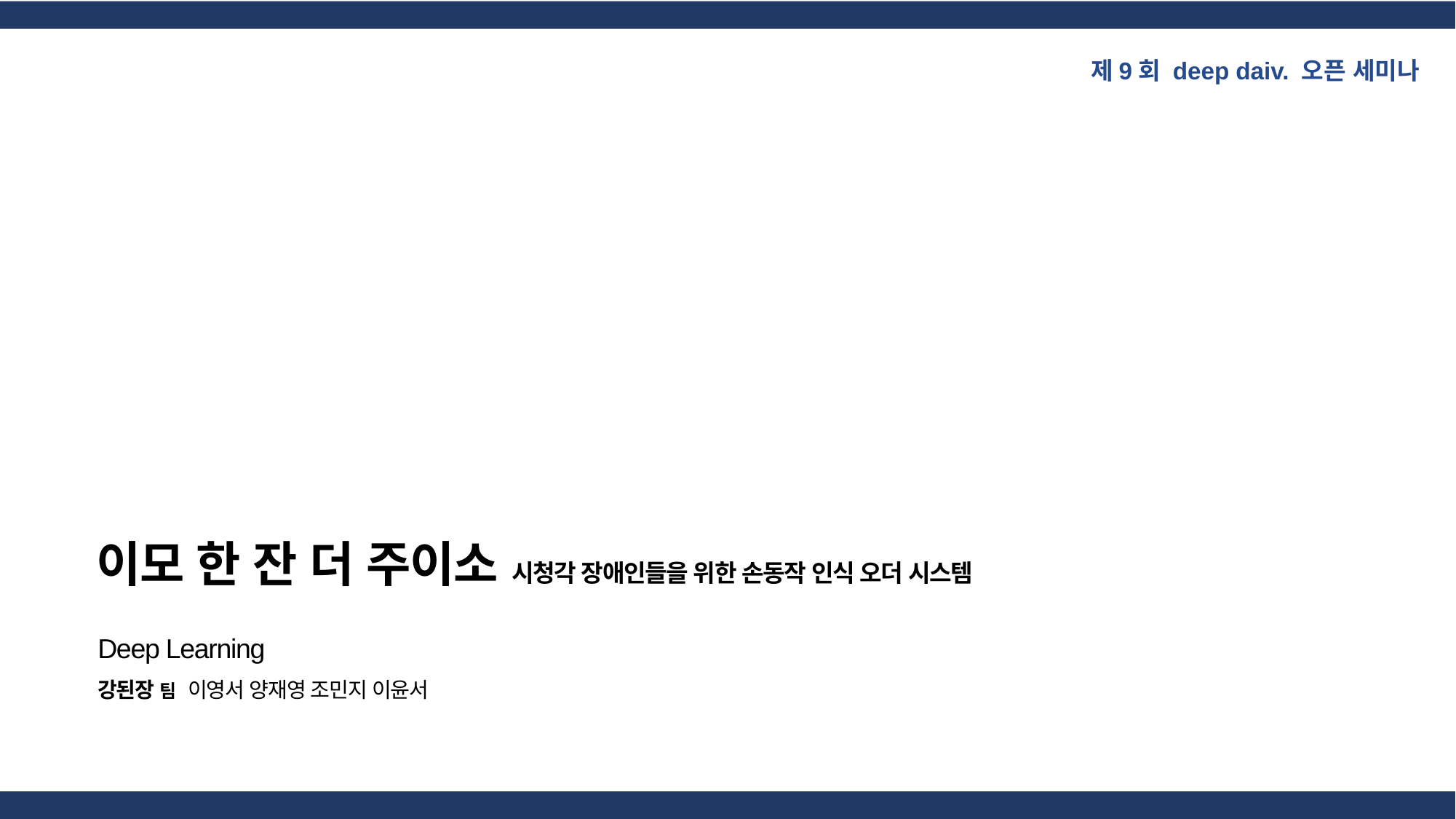

제9회 deep daiv. 오픈 세미나
이모 한 잔 더 주이소 시청각 장애인들을 위한 손동작 인식 오더 시스템
Deep Learning
강된장 팀  이영서 양재영 조민지 이윤서